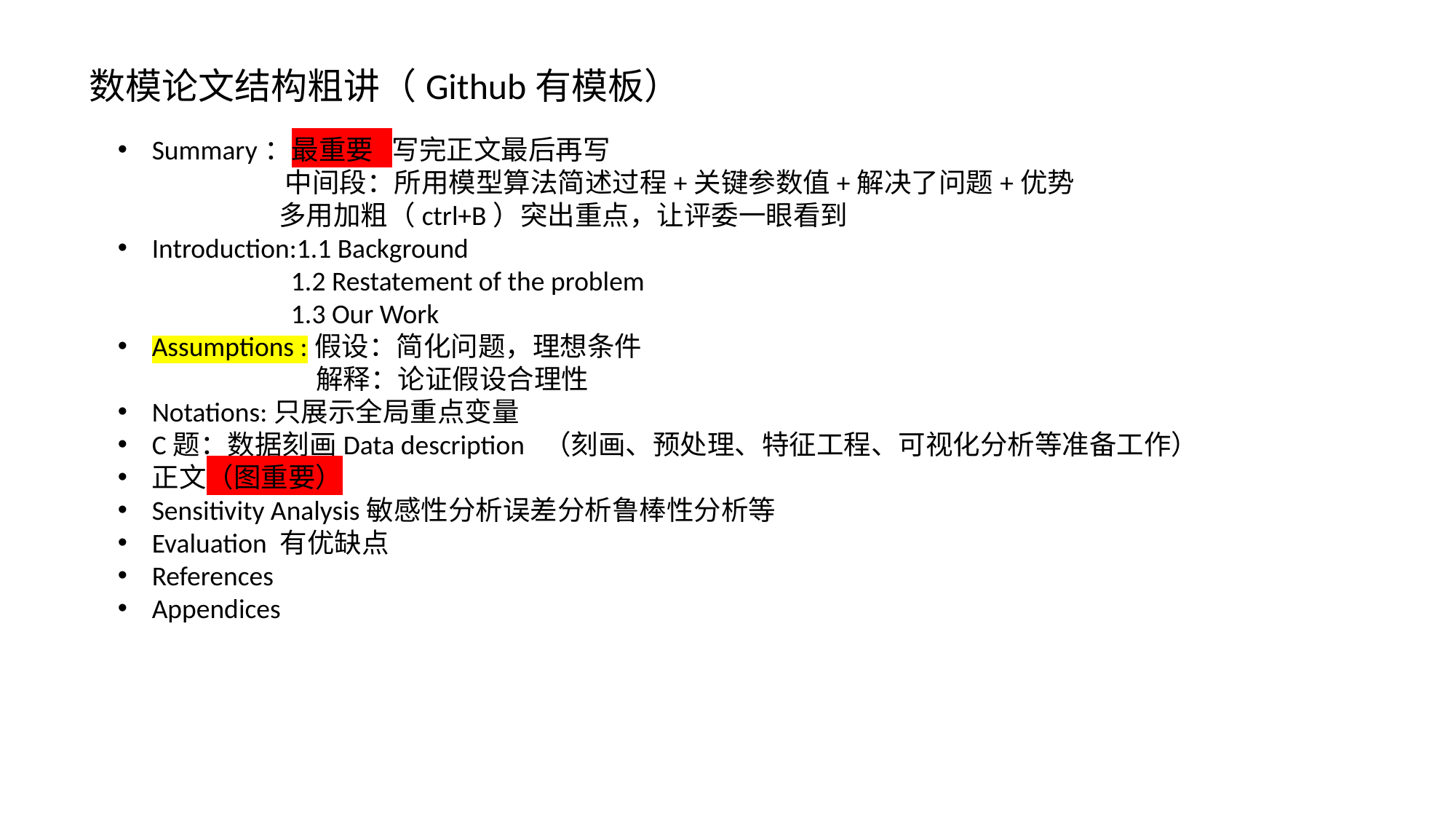

数模论文结构粗讲（Github有模板）
Summary：最重要   写完正文最后再写
                          中间段：所用模型算法简述过程+关键参数值+解决了问题+优势
                         多用加粗（ctrl+B）突出重点，让评委一眼看到
Introduction:1.1 Background
                            1.2 Restatement of the problem
                            1.3 Our Work
Assumptions :假设：简化问题，理想条件
                               解释：论证假设合理性
Notations:只展示全局重点变量
C题：数据刻画Data description  （刻画、预处理、特征工程、可视化分析等准备工作）
正文（图重要）
Sensitivity Analysis敏感性分析误差分析鲁棒性分析等
Evaluation 有优缺点
References
Appendices